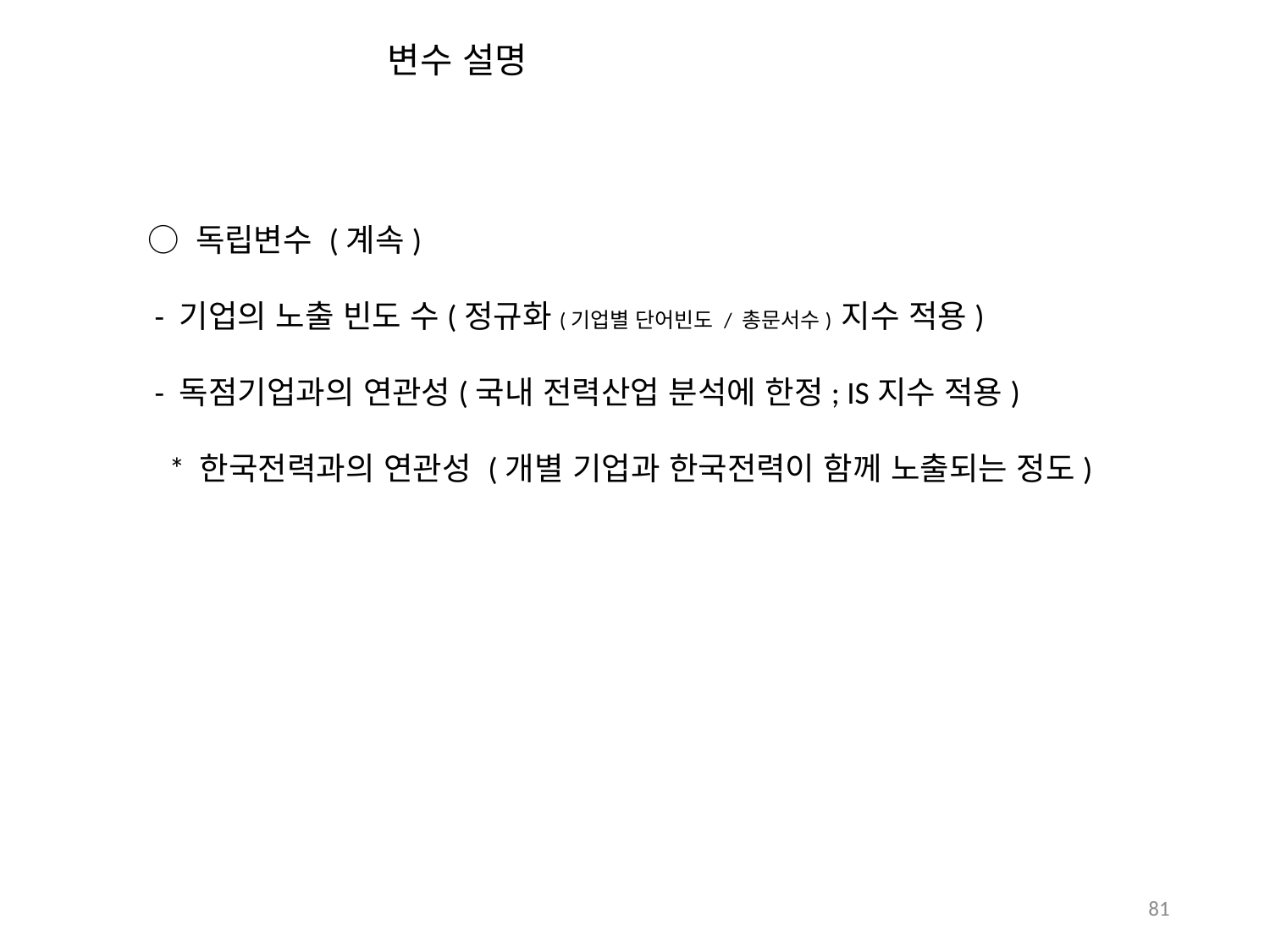

변수 설명
○ 독립변수 (계속)
 - 기업의 노출 빈도 수(정규화(기업별 단어빈도 / 총문서수) 지수 적용)
 - 독점기업과의 연관성(국내 전력산업 분석에 한정; IS지수 적용)
   * 한국전력과의 연관성 (개별 기업과 한국전력이 함께 노출되는 정도)
81